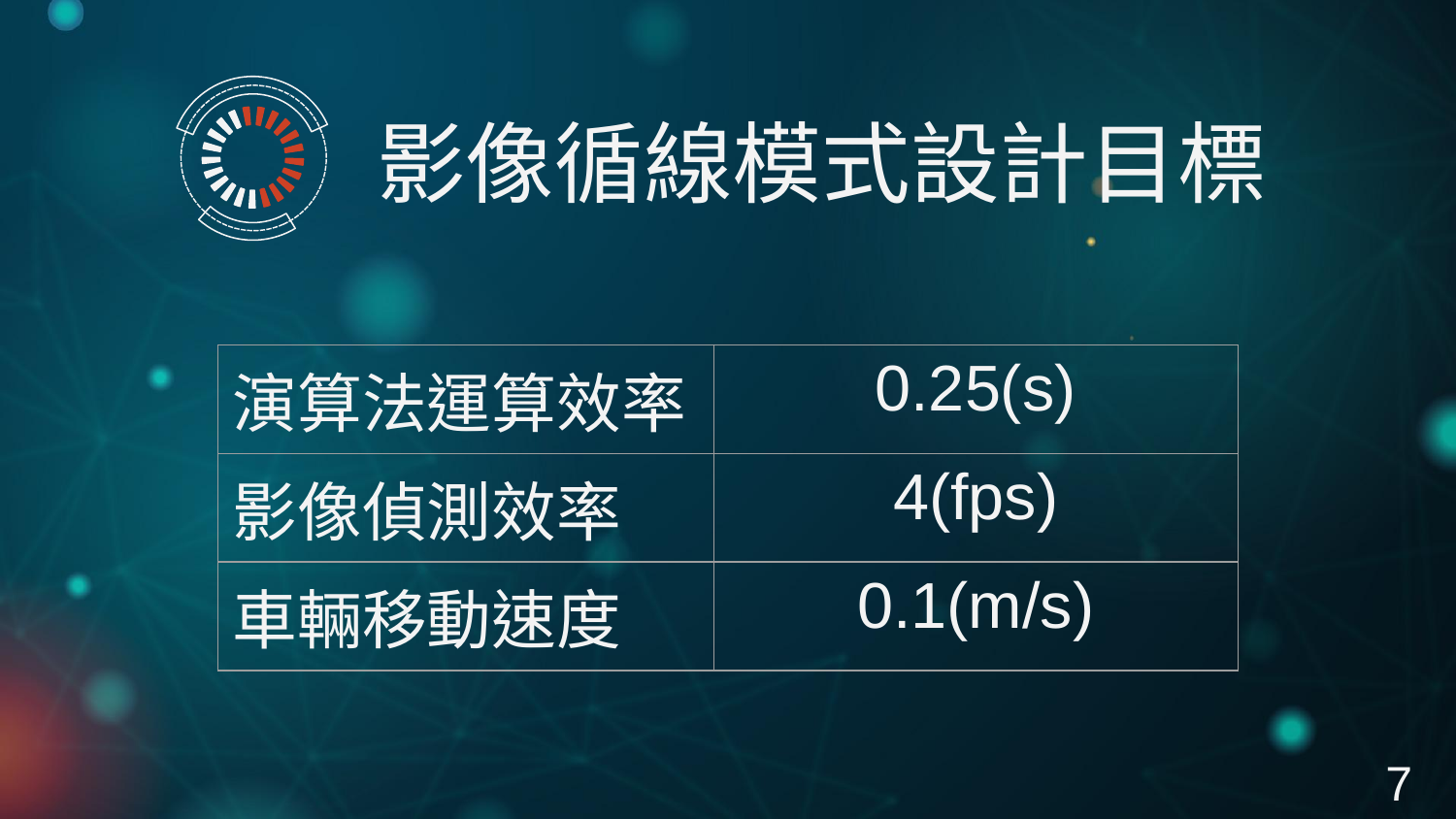

影像循線模式設計目標

| 演算法運算效率 | 0.25(s) |
| --- | --- |
| 影像偵測效率 | 4(fps) |
| 車輛移動速度 | 0.1(m/s) |